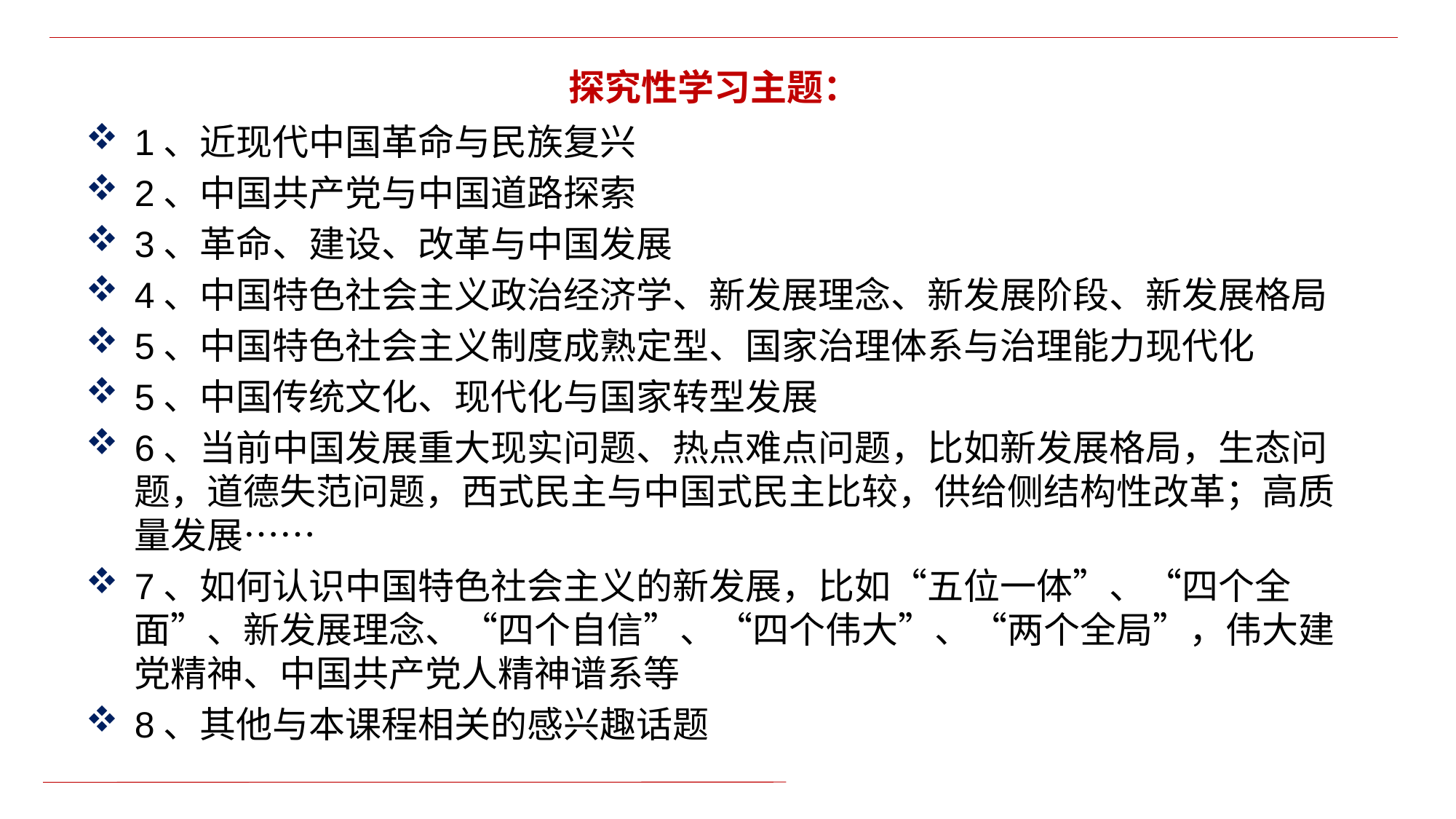

探究性学习主题：
1、近现代中国革命与民族复兴
2、中国共产党与中国道路探索
3、革命、建设、改革与中国发展
4、中国特色社会主义政治经济学、新发展理念、新发展阶段、新发展格局
5、中国特色社会主义制度成熟定型、国家治理体系与治理能力现代化
5、中国传统文化、现代化与国家转型发展
6、当前中国发展重大现实问题、热点难点问题，比如新发展格局，生态问题，道德失范问题，西式民主与中国式民主比较，供给侧结构性改革；高质量发展……
7、如何认识中国特色社会主义的新发展，比如“五位一体”、“四个全面”、新发展理念、“四个自信”、“四个伟大”、“两个全局”，伟大建党精神、中国共产党人精神谱系等
8、其他与本课程相关的感兴趣话题